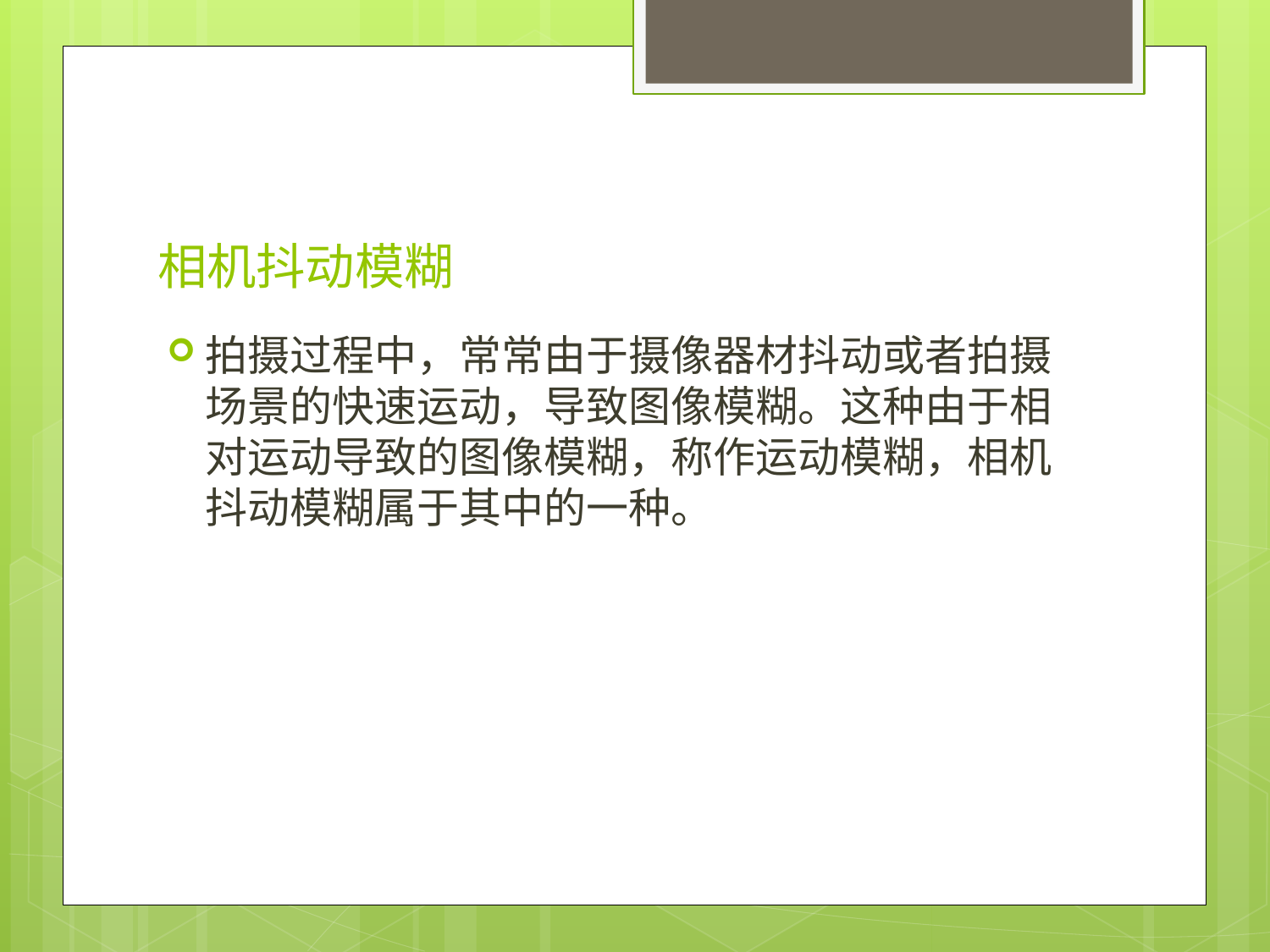

# 相机抖动模糊
拍摄过程中，常常由于摄像器材抖动或者拍摄场景的快速运动，导致图像模糊。这种由于相对运动导致的图像模糊，称作运动模糊，相机抖动模糊属于其中的一种。